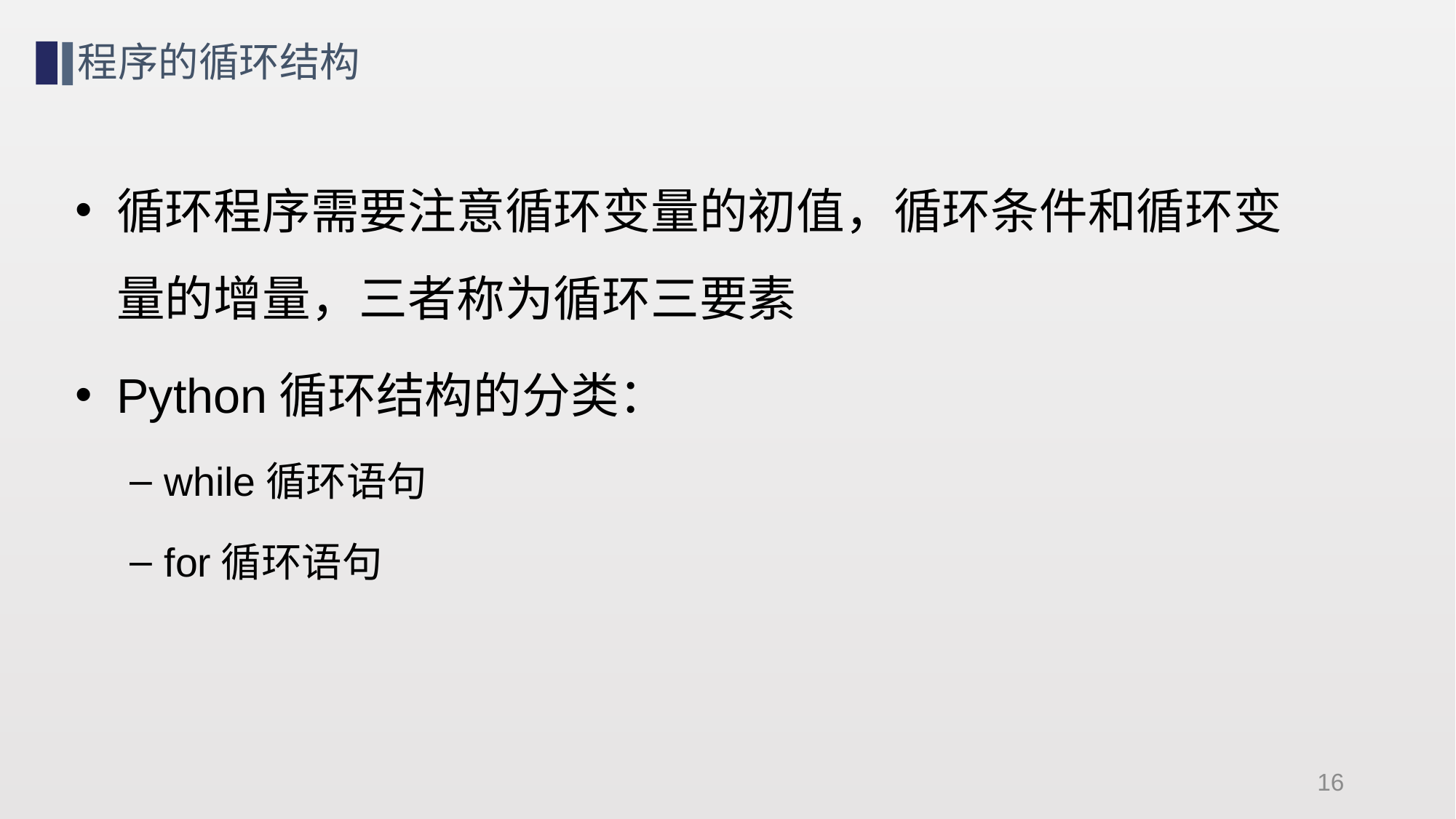

程序的循环结构

循环程序需要注意循环变量的初值，循环条件和循环变量的增量，三者称为循环三要素
Python循环结构的分类：
while循环语句
for循环语句

16